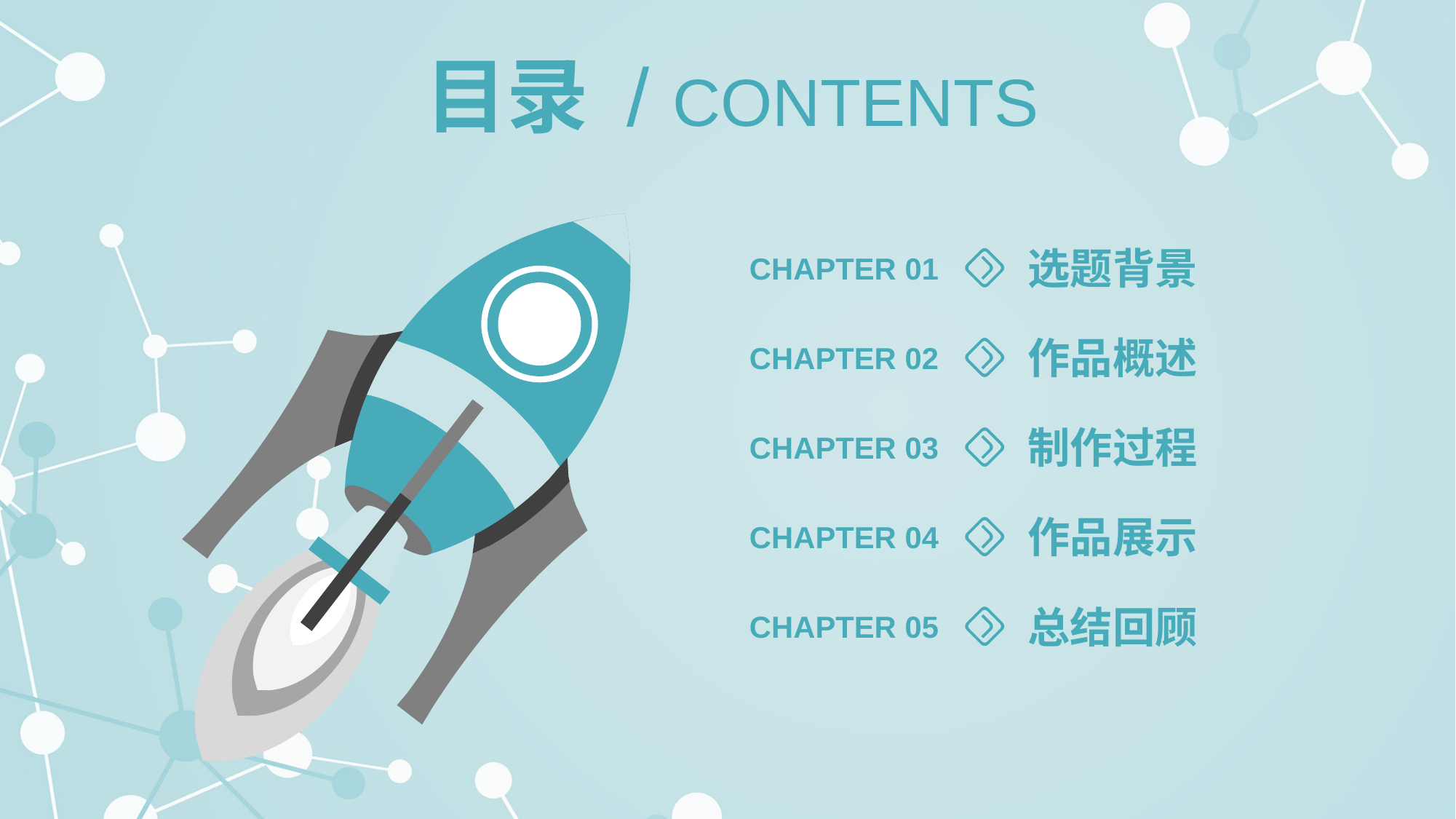

目录 / CONTENTS

选题背景
CHAPTER 01

作品概述
CHAPTER 02

制作过程
CHAPTER 03

作品展示
CHAPTER 04

总结回顾
CHAPTER 05